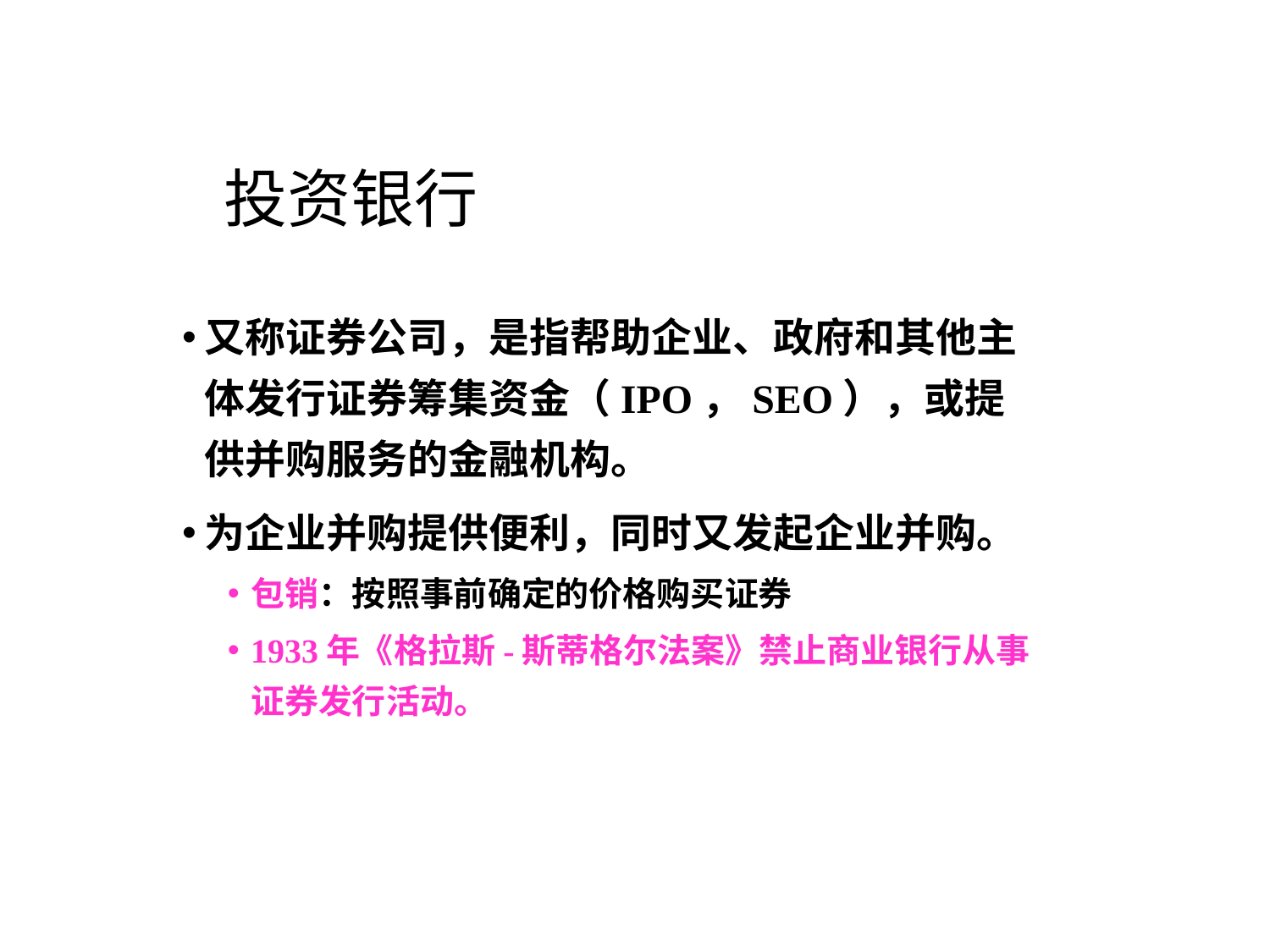

# 投资银行
又称证券公司，是指帮助企业、政府和其他主体发行证券筹集资金（IPO，SEO），或提供并购服务的金融机构。
为企业并购提供便利，同时又发起企业并购。
包销：按照事前确定的价格购买证券
1933年《格拉斯-斯蒂格尔法案》禁止商业银行从事证券发行活动。